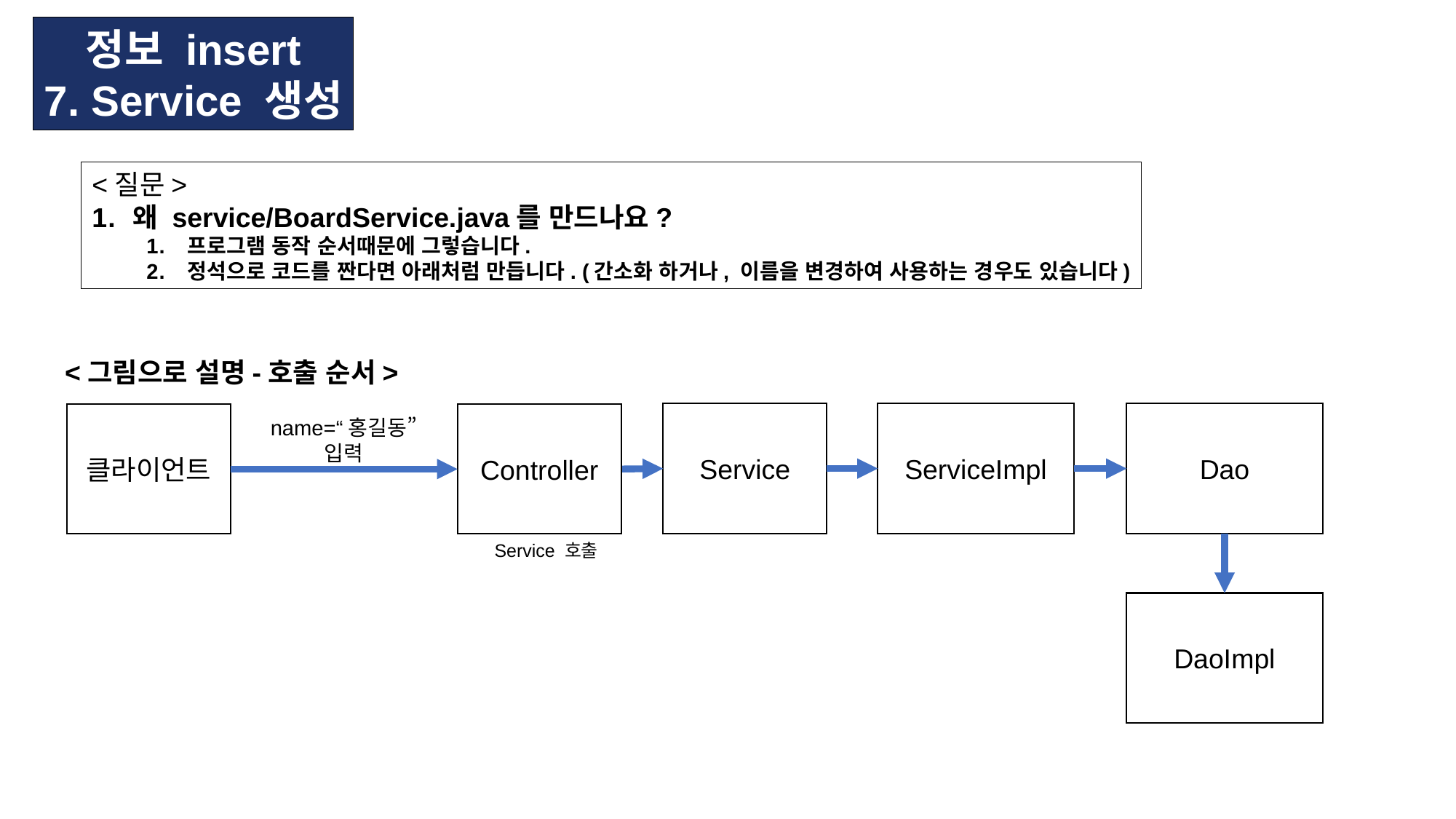

정보 insert
7. Service 생성
<질문>
왜 service/BoardService.java를 만드나요?
프로그램 동작 순서때문에 그렇습니다.
정석으로 코드를 짠다면 아래처럼 만듭니다. (간소화 하거나, 이름을 변경하여 사용하는 경우도 있습니다)
<그림으로 설명-호출 순서>
Controller
클라이언트
name=“홍길동”
입력
Service 호출
Dao
ServiceImpl
Service
DaoImpl